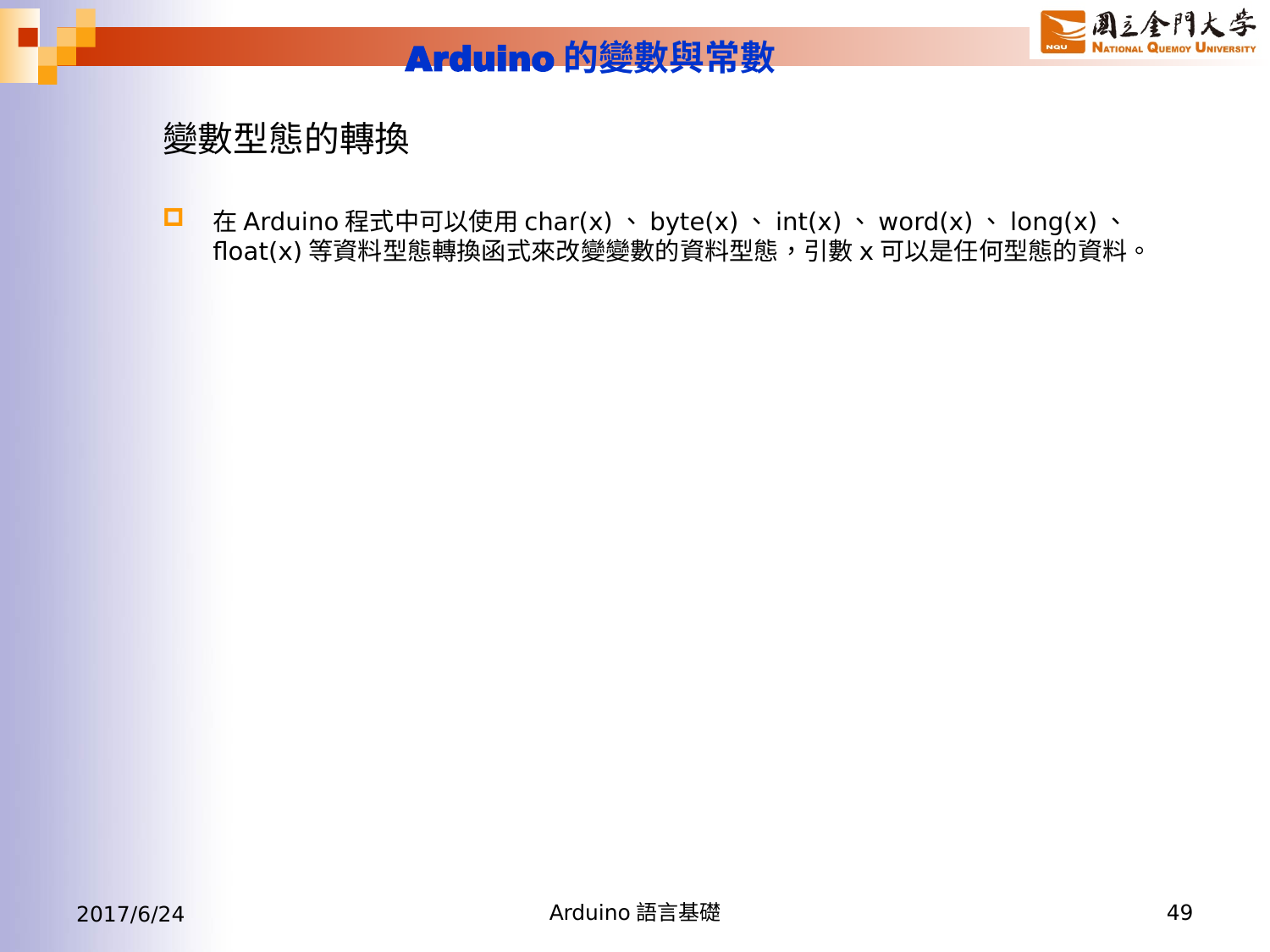

Arduino的變數與常數
變數型態的轉換
在Arduino程式中可以使用char(x)、byte(x)、int(x)、word(x)、long(x)、float(x)等資料型態轉換函式來改變變數的資料型態，引數x可以是任何型態的資料。
2017/6/24
Arduino語言基礎
49